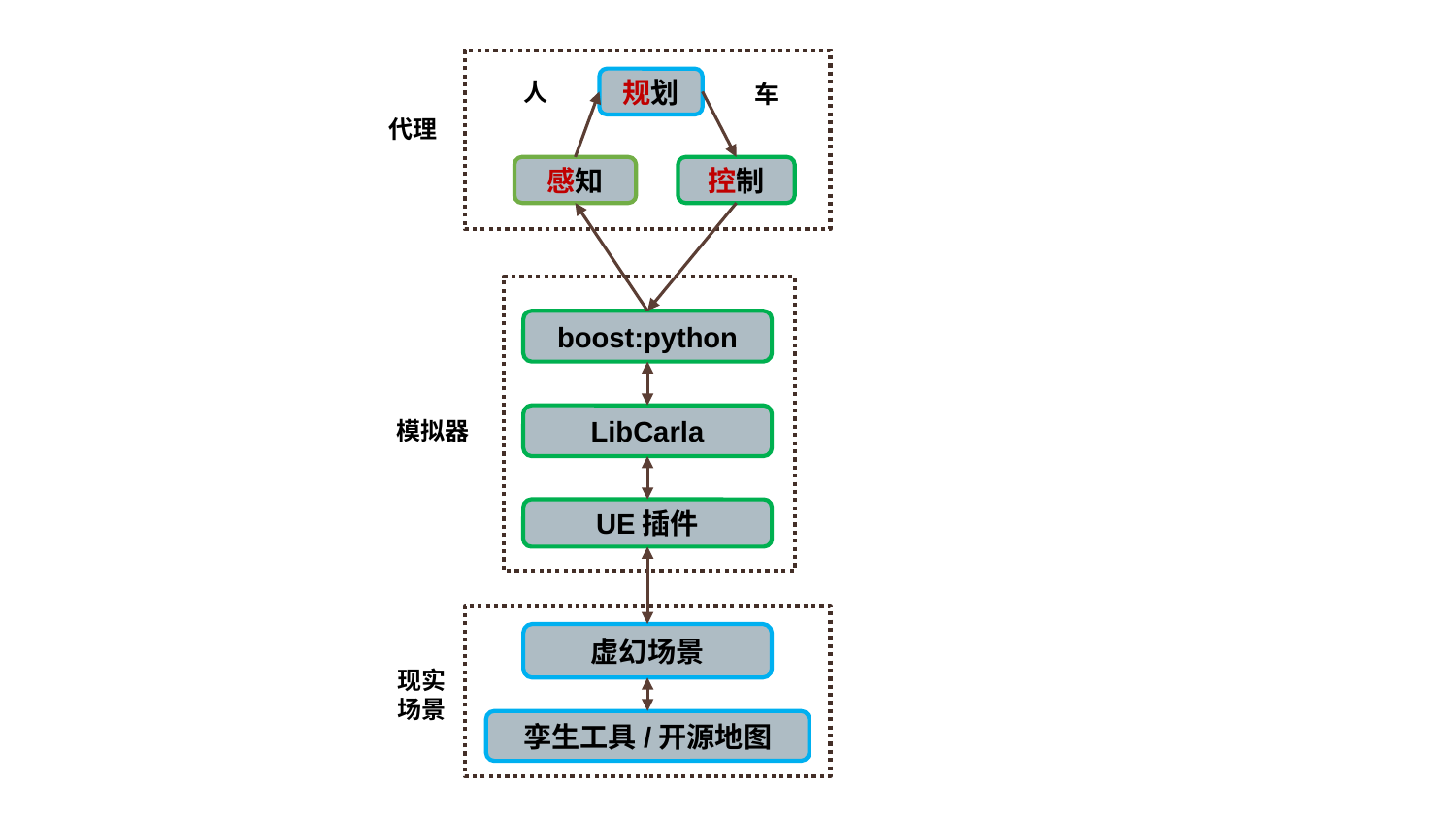

规划
人
车
代理
感知
控制

boost:python
LibCarla
模拟器
UE插件

虚幻场景
现实场景
孪生工具/开源地图